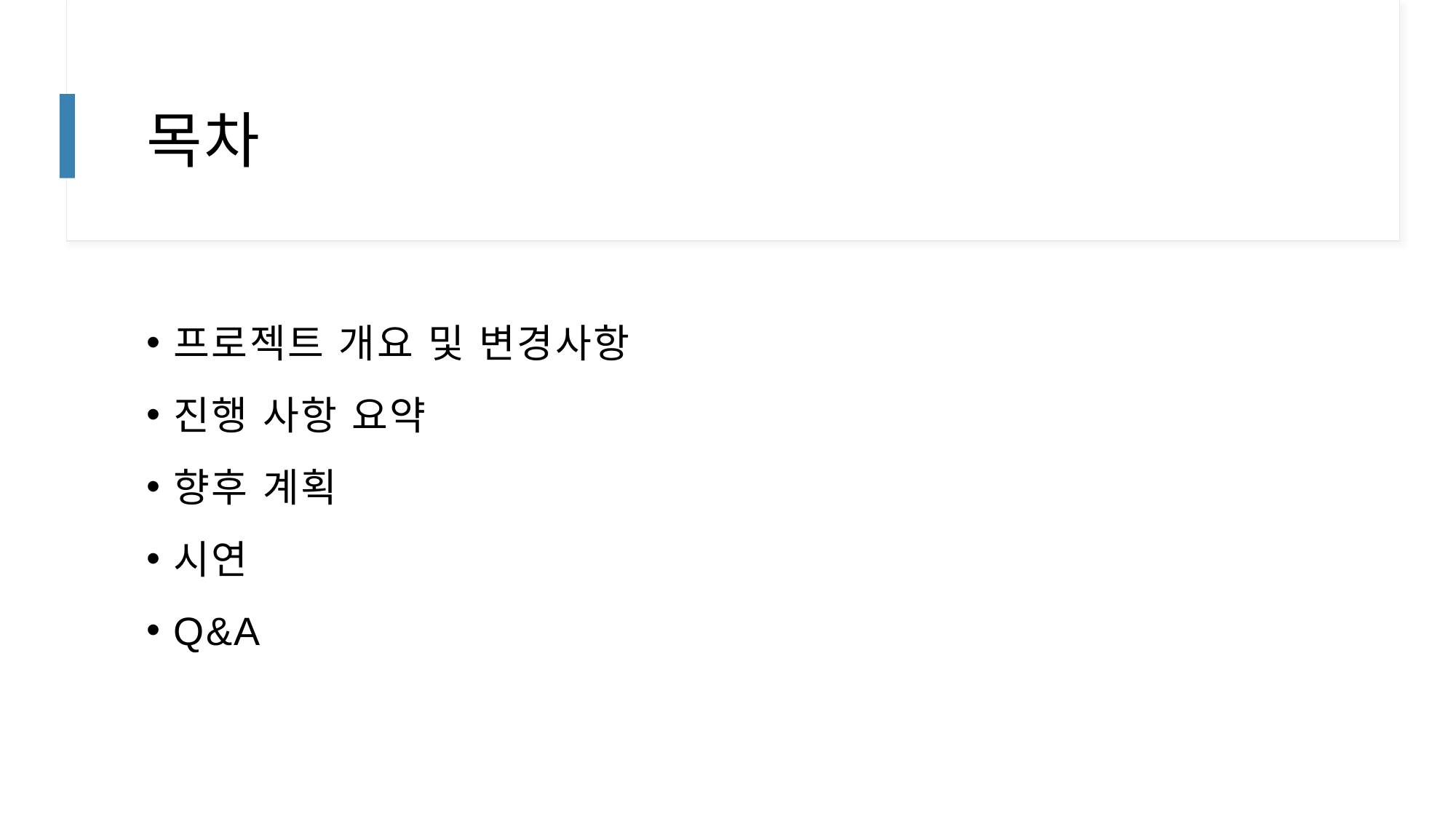

# 목차
프로젝트 개요 및 변경사항
진행 사항 요약
향후 계획
시연
Q&A